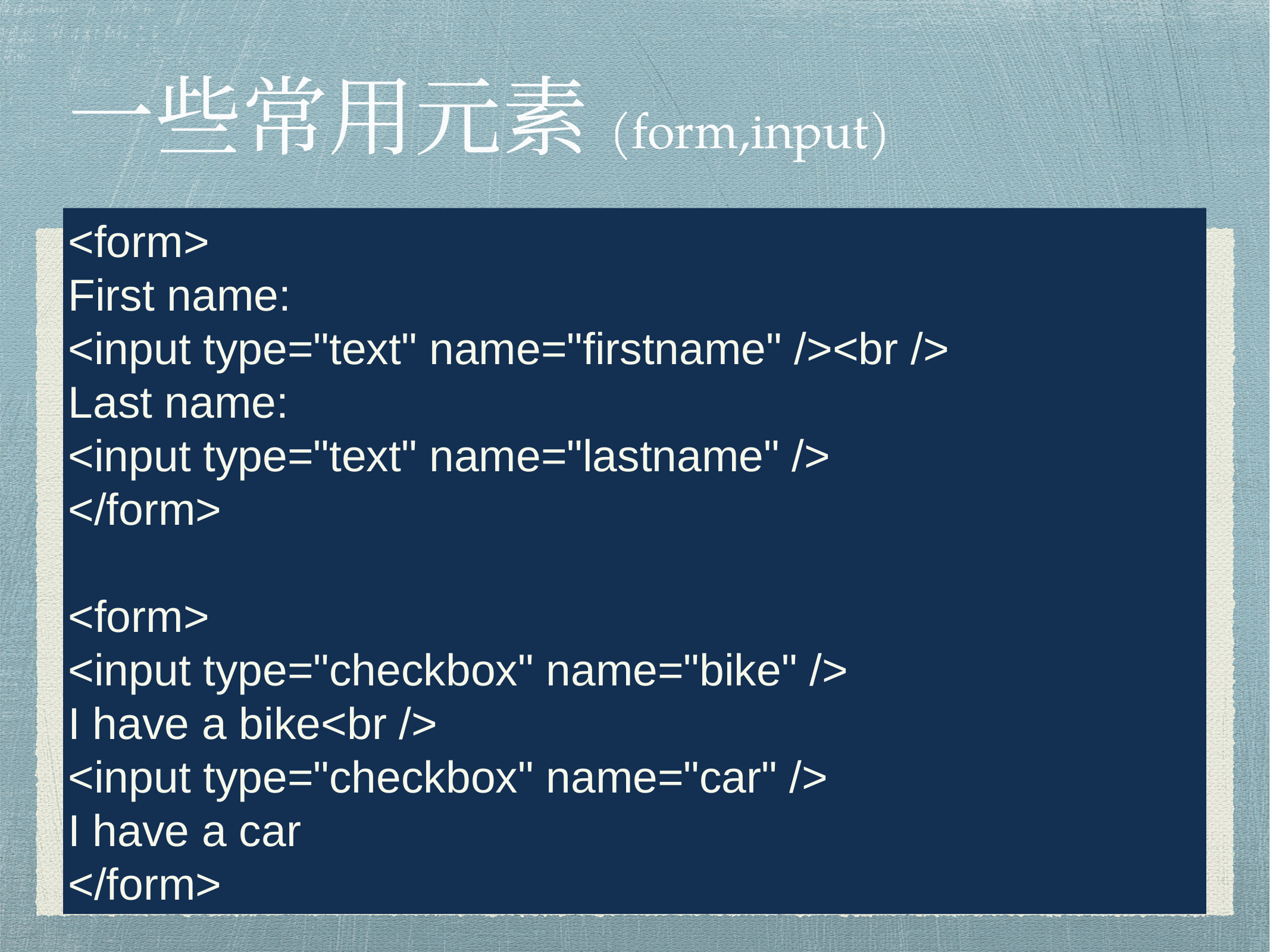

# 一些常用元素(form,input)
<form>
First name:
<input type="text" name="firstname" /><br />
Last name:
<input type="text" name="lastname" />
</form>

<form>
<input type="checkbox" name="bike" />
I have a bike<br />
<input type="checkbox" name="car" />
I have a car
</form>